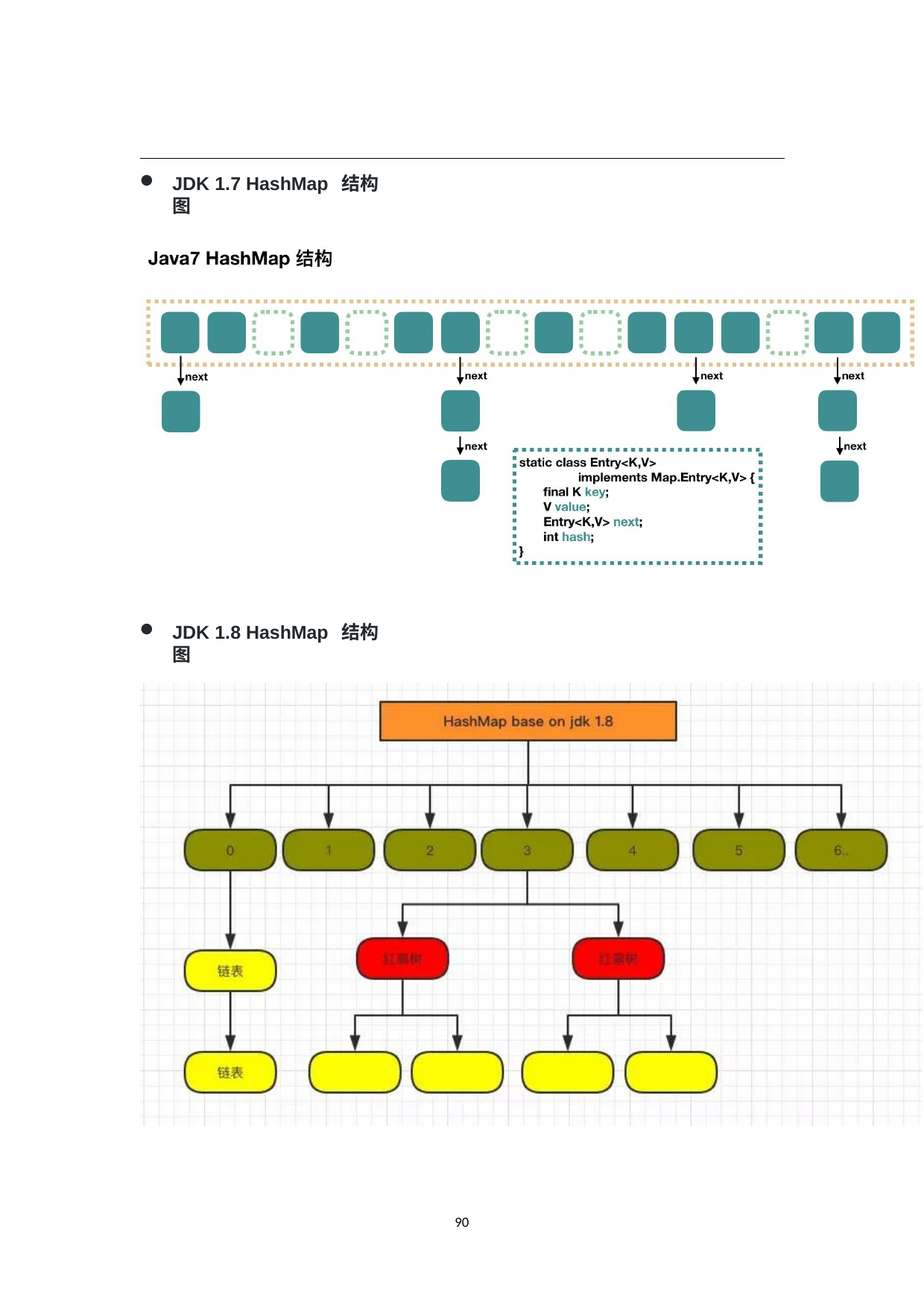

JDK 1.7 HashMap 结构图

JDK 1.8 HashMap 结构图

90